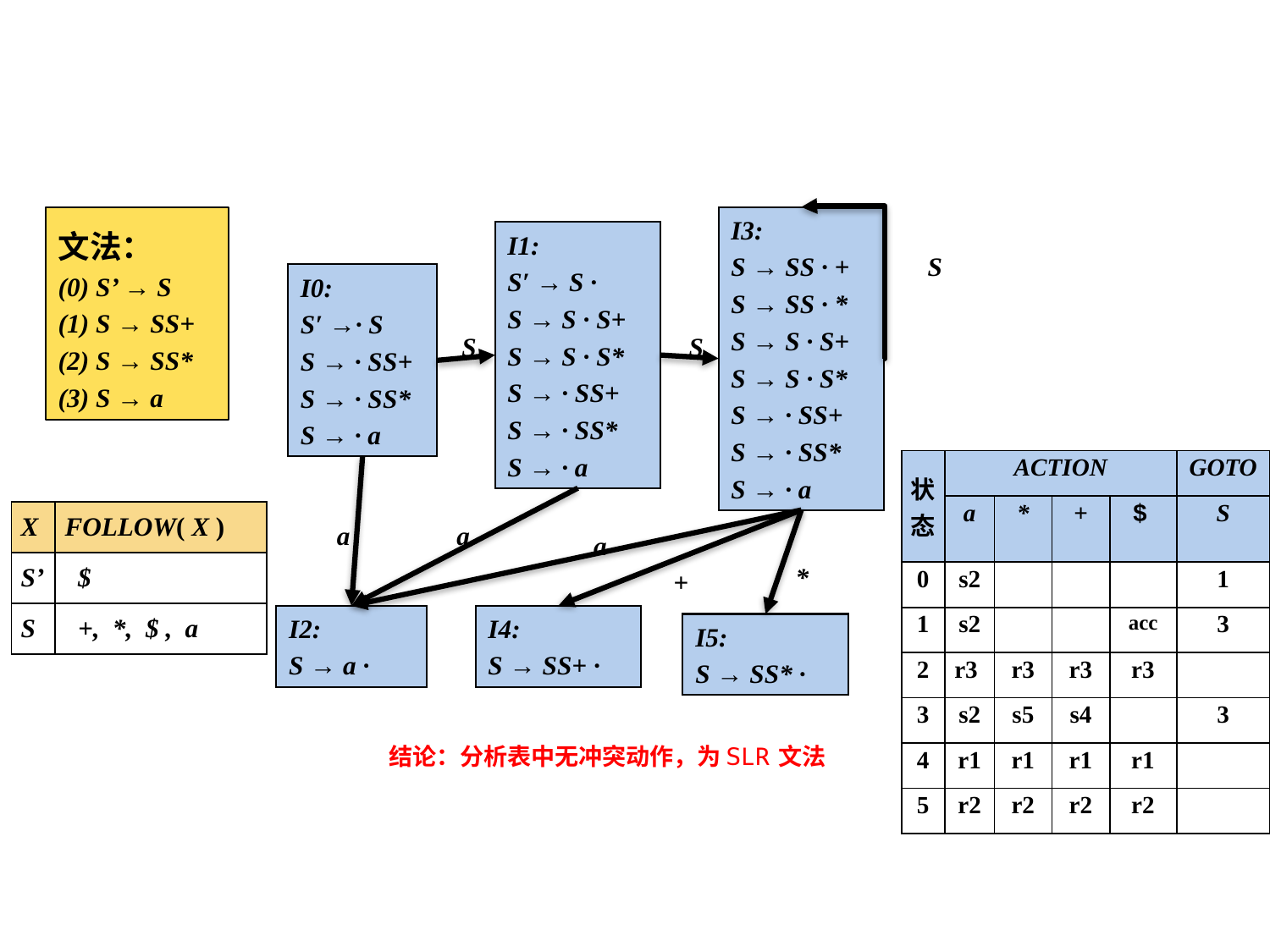

I3:
S → SS · +
S → SS · *
S → S · S+
S → S · S*
S → · SS+
S → · SS*
S → · a
文法：
(0) S’ → S
(1) S → SS+
(2) S → SS*
(3) S → a
I1:
S′ → S ·
S → S · S+
S → S · S*
S → · SS+
S → · SS*
S → · a
S
I0:
S′ →· S
S → · SS+
S → · SS*
S → · a
S
S

| 状态 | ACTION |  |  |  | GOTO |
| --- | --- | --- | --- | --- | --- |
|  | a | \* | + | $ | S |
| 0 | s2 |  |  |  | 1 |
| 1 | s2 |  |  | acc | 3 |
| 2 | r3 | r3 | r3 | r3 |  |
| 3 | s2 | s5 | s4 |  | 3 |
| 4 | r1 | r1 | r1 | r1 |  |
| 5 | r2 | r2 | r2 | r2 |  |
| X | FOLLOW( X ) |
| --- | --- |
| S’ | $ |
| S | +, \*, $ , a |
a
a
a
*
+
I4:
S → SS+ ·
I2:
S → a ·
I5:
S → SS* ·
结论：分析表中无冲突动作，为SLR文法